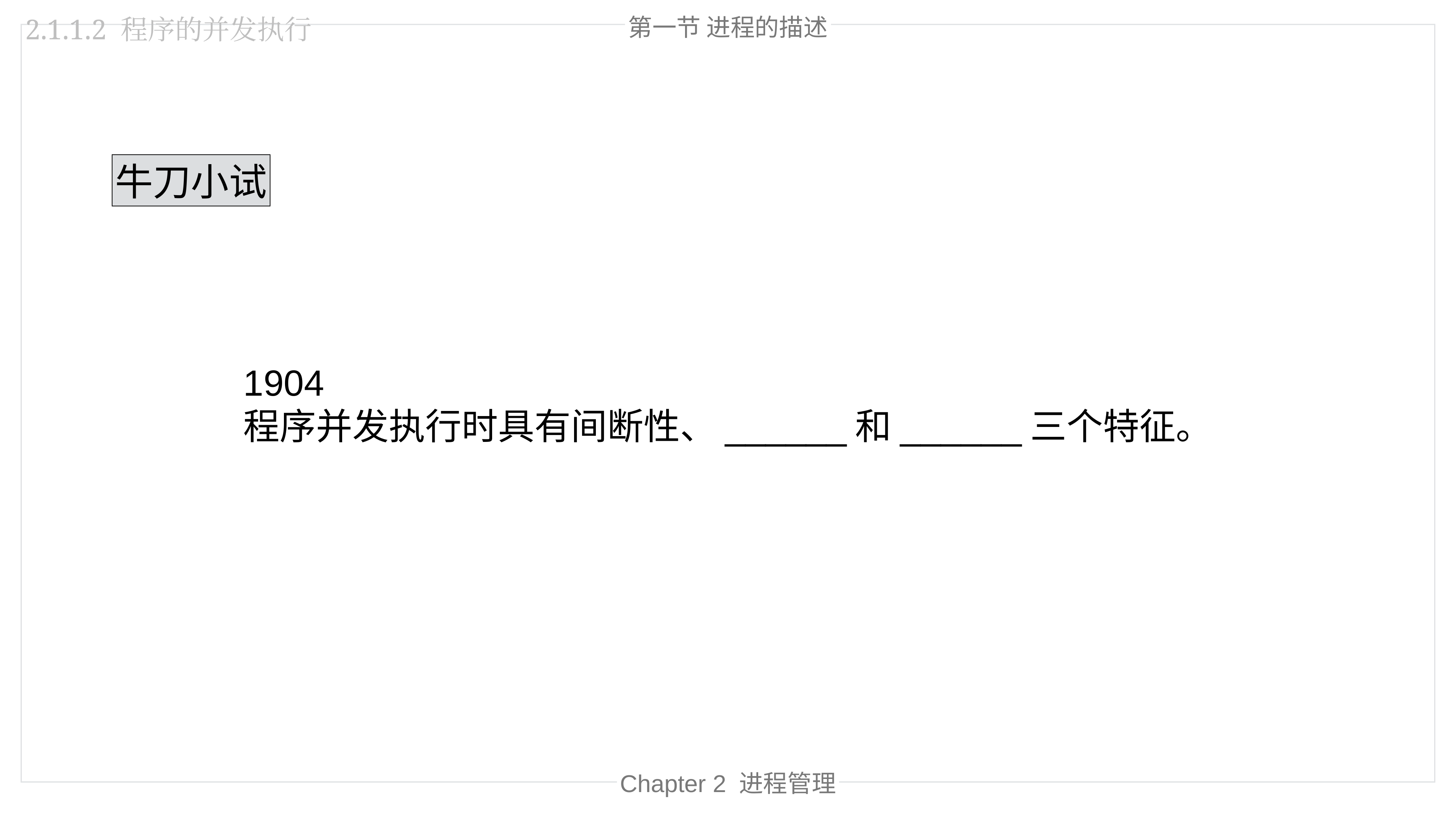

第一节 进程的描述
2.1.1.2 程序的并发执行

牛刀小试
1904
程序并发执行时具有间断性、______和______三个特征。
Chapter 2 进程管理